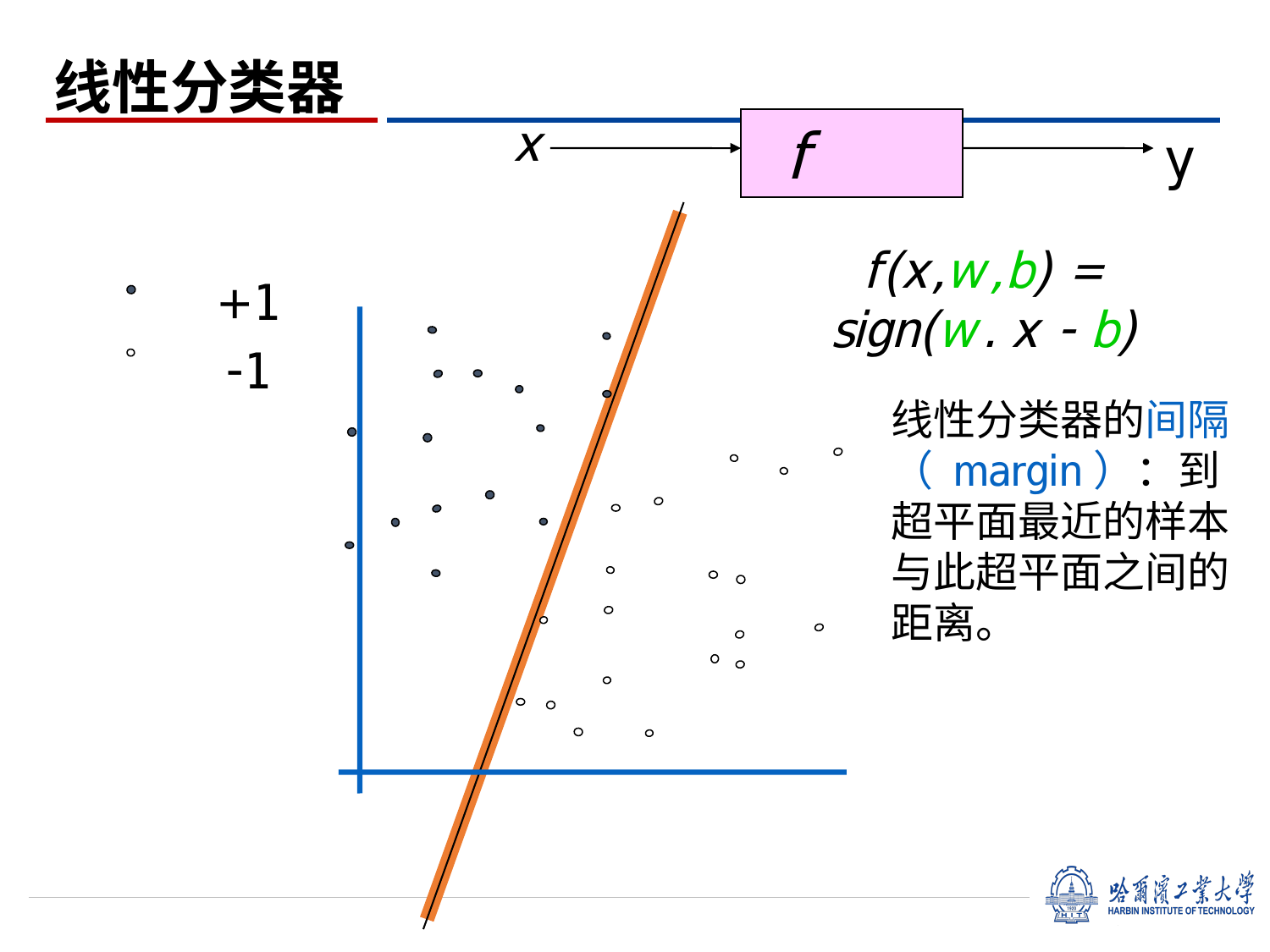

# 线性分类器
x
f
y

f(x,w,b) = sign(w. x - b)
+1
-1

线性分类器的间隔（ margin）：到超平面最近的样本与此超平面之间的距离。